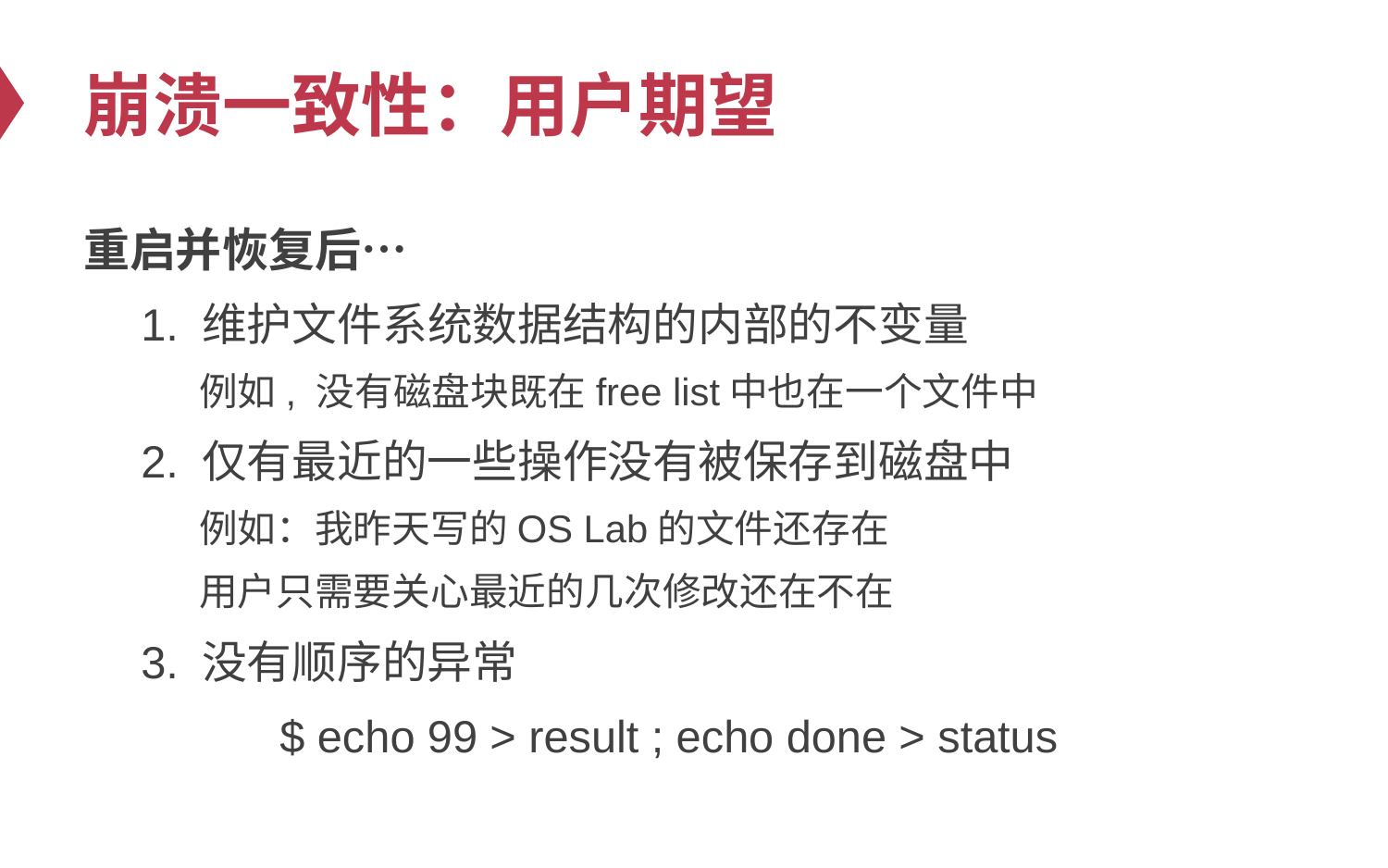

# 崩溃一致性：用户期望
重启并恢复后…
1. 维护文件系统数据结构的内部的不变量
例如, 没有磁盘块既在free list中也在一个文件中
2. 仅有最近的一些操作没有被保存到磁盘中
例如：我昨天写的OS Lab的文件还存在
用户只需要关心最近的几次修改还在不在
3. 没有顺序的异常
	$ echo 99 > result ; echo done > status